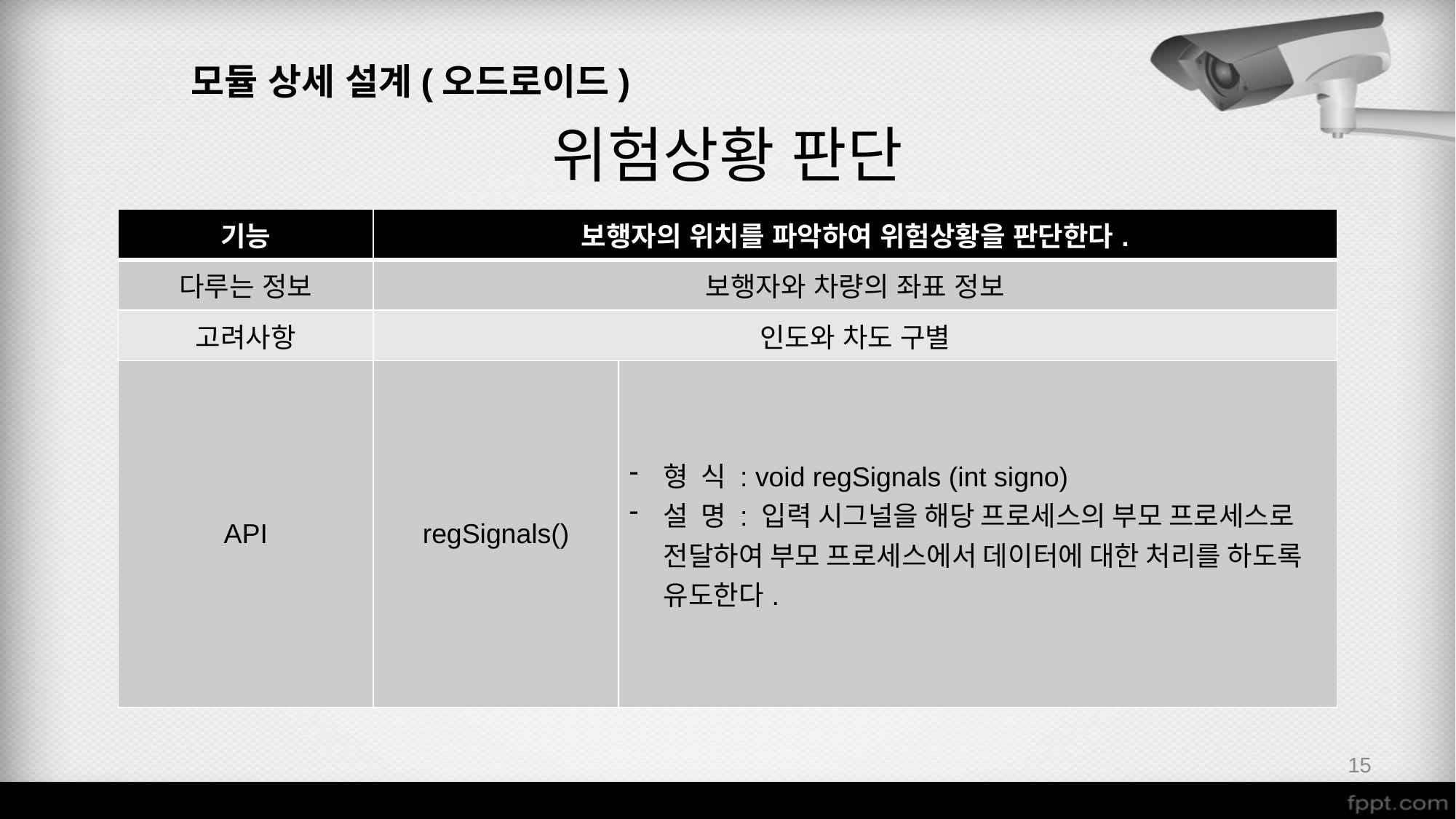

모듈 상세 설계(오드로이드)
위험상황 판단
| 기능 | 보행자의 위치를 파악하여 위험상황을 판단한다. |  |
| --- | --- | --- |
| 다루는 정보 | 보행자와 차량의 좌표 정보 |  |
| 고려사항 | 인도와 차도 구별 |  |
| API | regSignals() | 형 식 : void regSignals (int signo) 설 명 : 입력 시그널을 해당 프로세스의 부모 프로세스로 전달하여 부모 프로세스에서 데이터에 대한 처리를 하도록 유도한다. |
15